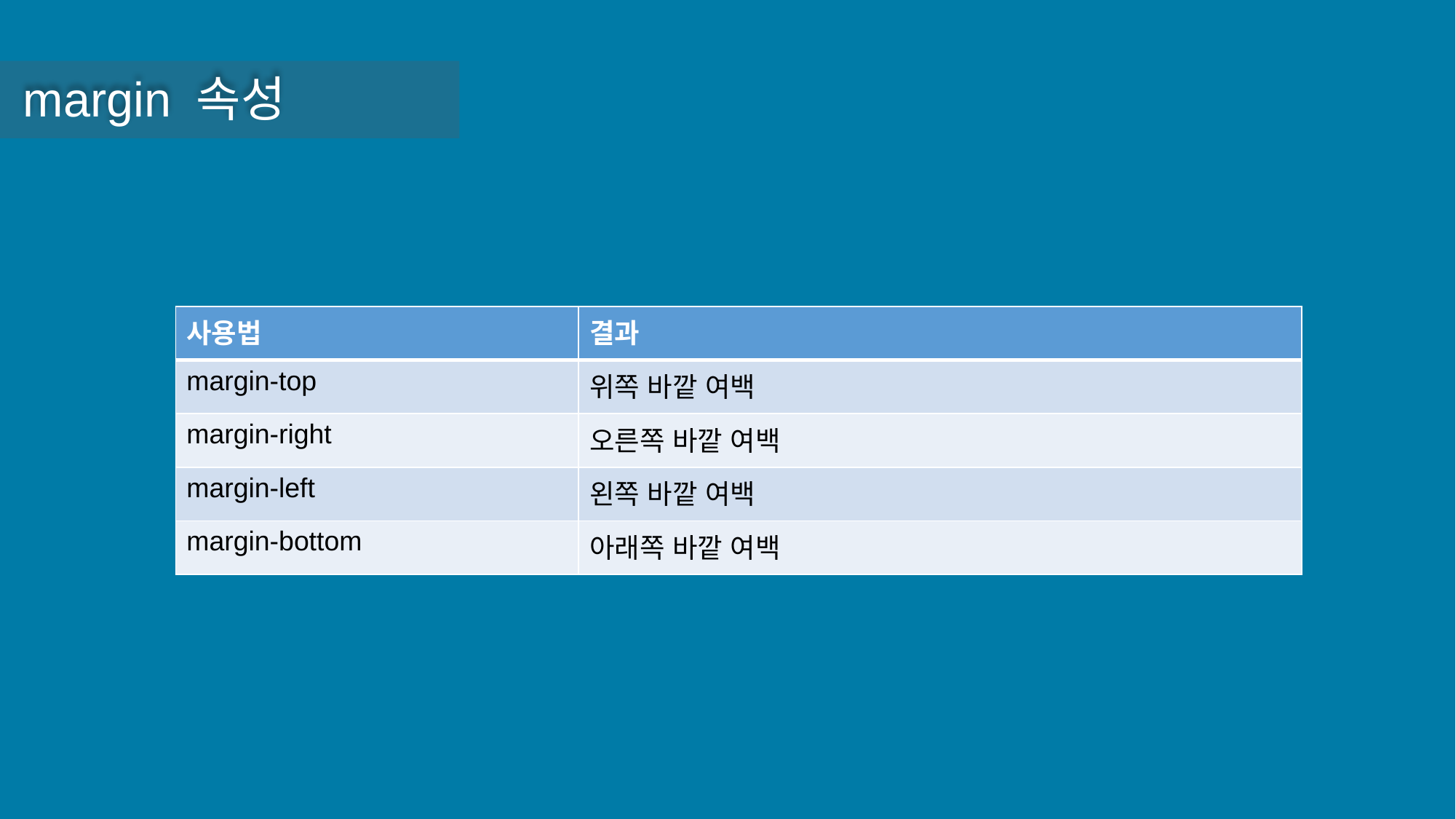

margin 속성
| 사용법 | 결과 |
| --- | --- |
| margin-top | 위쪽 바깥 여백 |
| margin-right | 오른쪽 바깥 여백 |
| margin-left | 왼쪽 바깥 여백 |
| margin-bottom | 아래쪽 바깥 여백 |